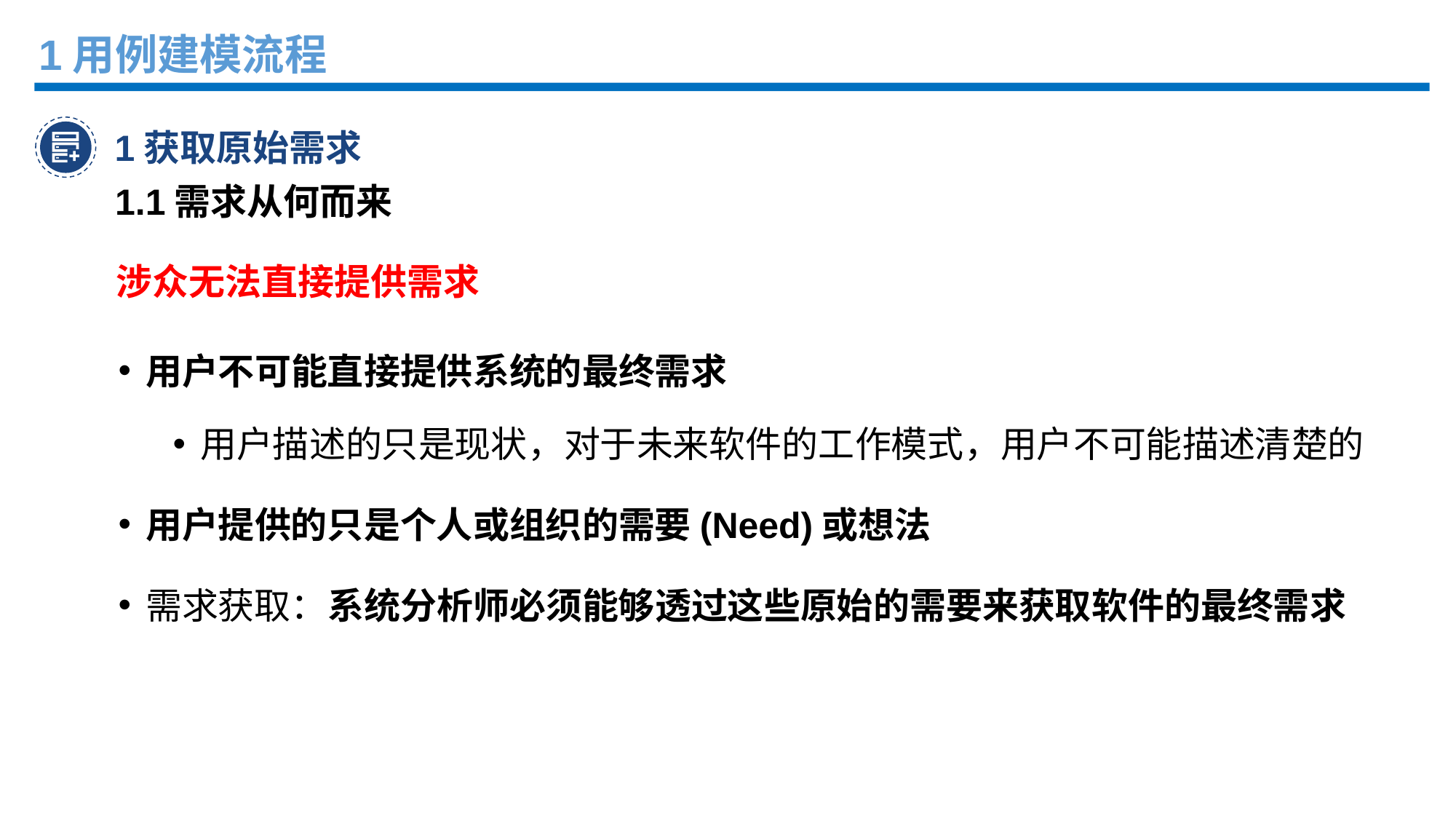

1用例建模流程

1获取原始需求

1.1需求从何而来
涉众无法直接提供需求
用户不可能直接提供系统的最终需求
用户描述的只是现状，对于未来软件的工作模式，用户不可能描述清楚的
用户提供的只是个人或组织的需要(Need)或想法
需求获取：系统分析师必须能够透过这些原始的需要来获取软件的最终需求